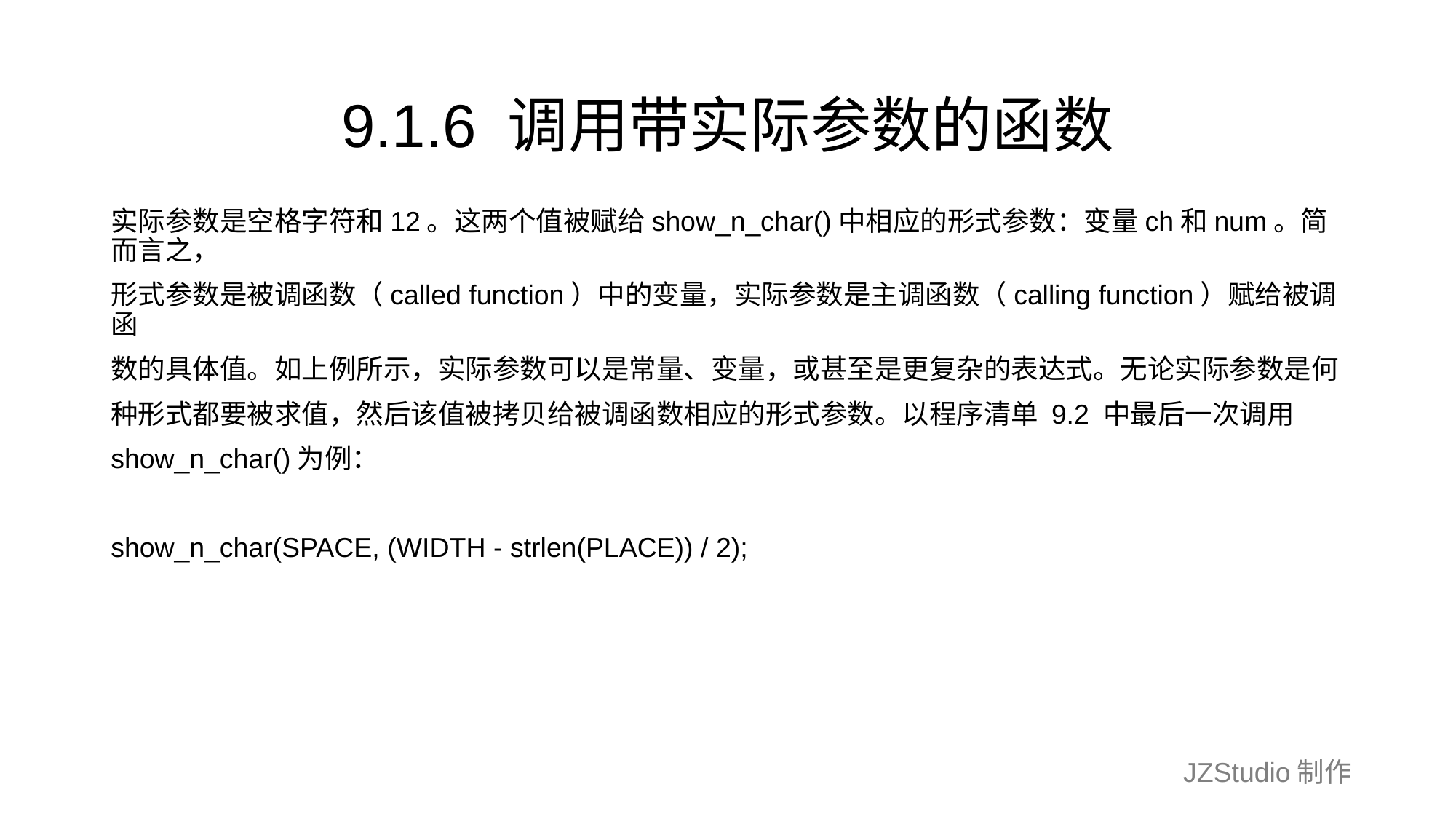

# 9.1.6 调用带实际参数的函数
实际参数是空格字符和12。这两个值被赋给show_n_char()中相应的形式参数：变量ch和num。简而言之，
形式参数是被调函数（called function）中的变量，实际参数是主调函数（calling function）赋给被调函
数的具体值。如上例所示，实际参数可以是常量、变量，或甚至是更复杂的表达式。无论实际参数是何
种形式都要被求值，然后该值被拷贝给被调函数相应的形式参数。以程序清单 9.2 中最后一次调用
show_n_char()为例：

show_n_char(SPACE, (WIDTH - strlen(PLACE)) / 2);